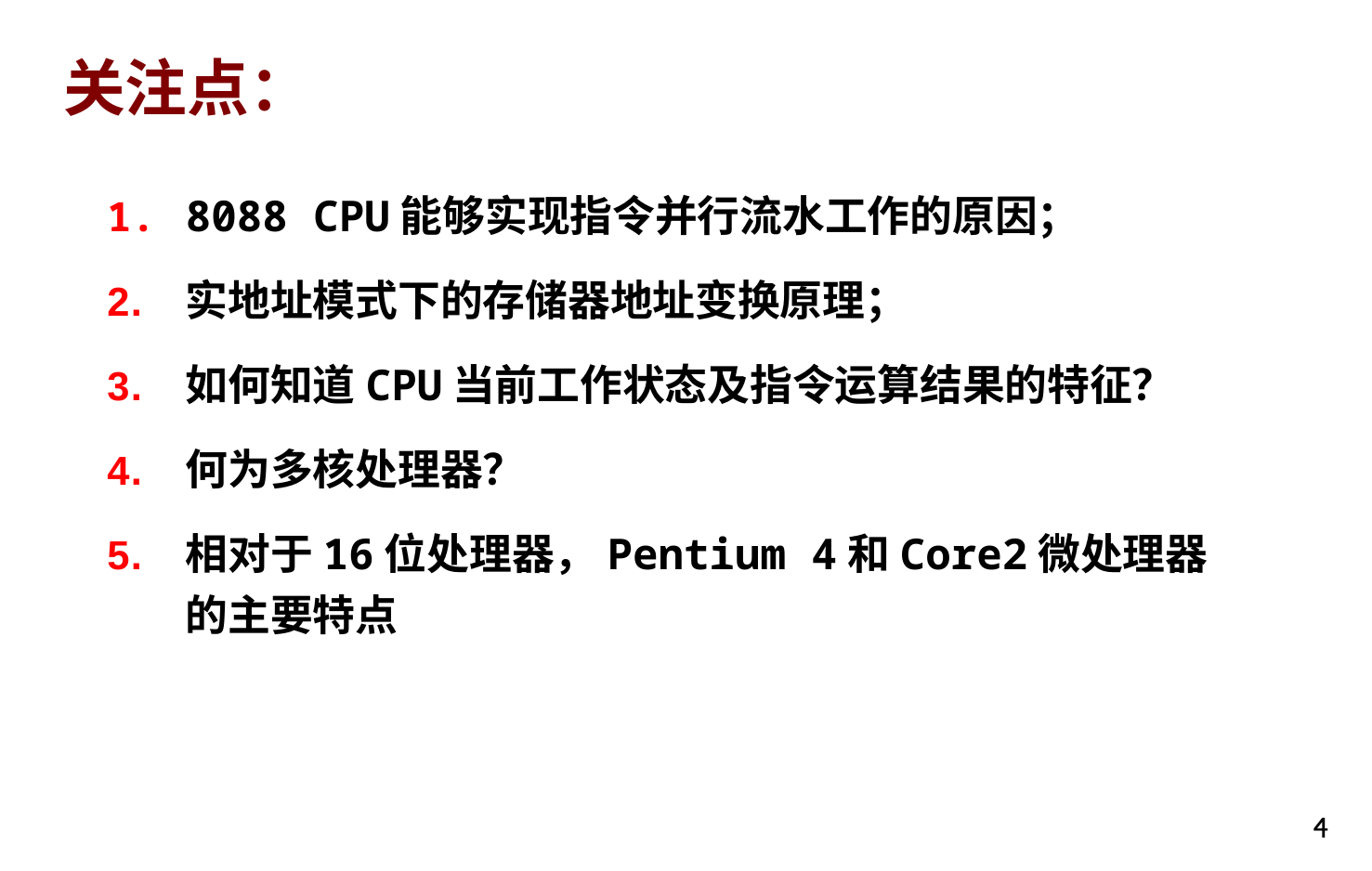

# 关注点：
8088 CPU能够实现指令并行流水工作的原因；
实地址模式下的存储器地址变换原理；
如何知道CPU当前工作状态及指令运算结果的特征？
何为多核处理器？
相对于16位处理器，Pentium 4和Core2微处理器的主要特点
4